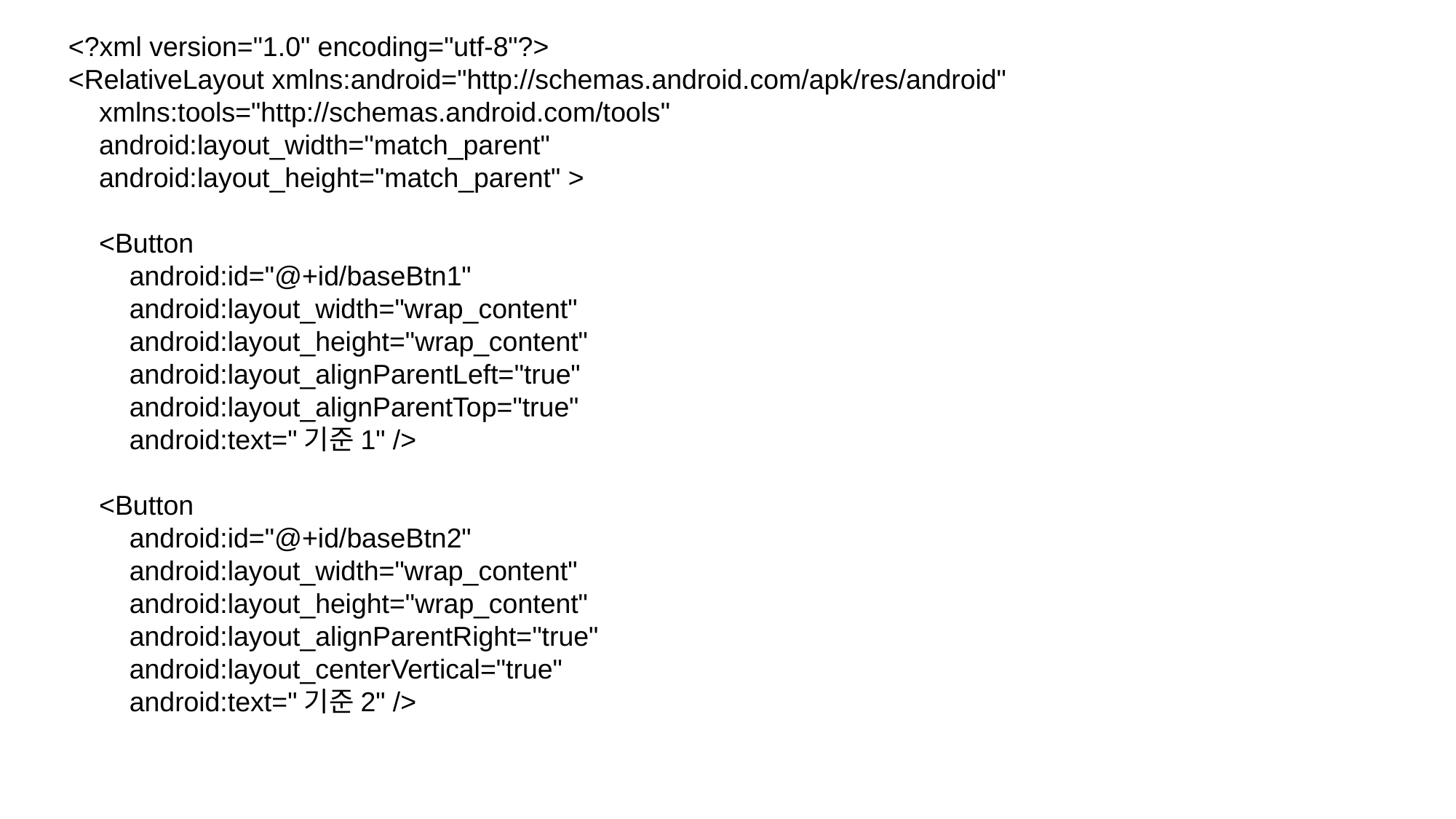

<?xml version="1.0" encoding="utf-8"?>
<RelativeLayout xmlns:android="http://schemas.android.com/apk/res/android"
    xmlns:tools="http://schemas.android.com/tools"
    android:layout_width="match_parent"
    android:layout_height="match_parent" >

    <Button
        android:id="@+id/baseBtn1"
        android:layout_width="wrap_content"
        android:layout_height="wrap_content"
        android:layout_alignParentLeft="true"
        android:layout_alignParentTop="true"
        android:text="기준1" />

    <Button
        android:id="@+id/baseBtn2"
        android:layout_width="wrap_content"
        android:layout_height="wrap_content"
        android:layout_alignParentRight="true"
        android:layout_centerVertical="true"
        android:text="기준2" />